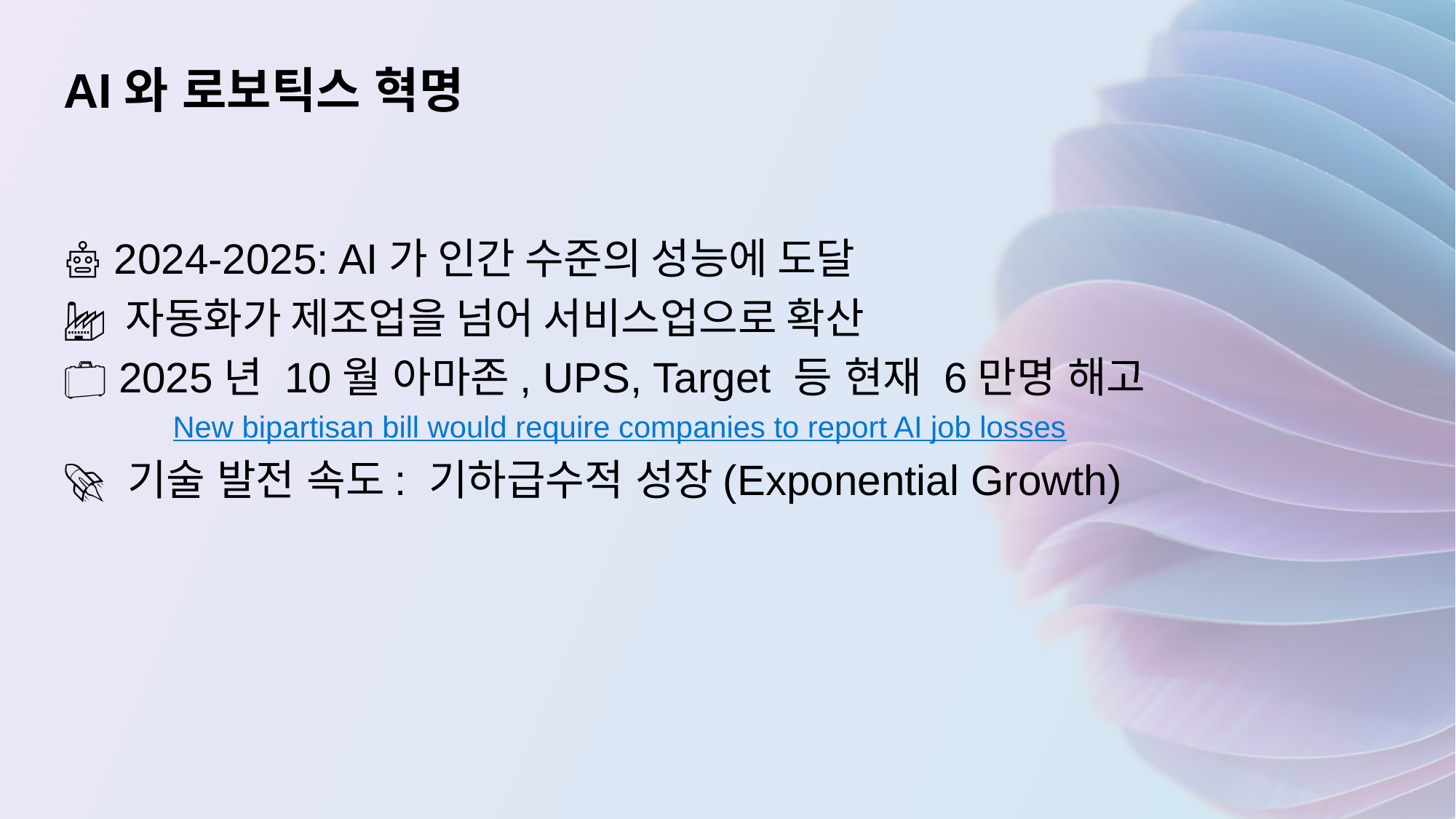

AI와 로보틱스 혁명
🤖 2024-2025: AI가 인간 수준의 성능에 도달
🏭 자동화가 제조업을 넘어 서비스업으로 확산
💼 2025년 10월 아마존, UPS, Target 등 현재 6만명 해고
	New bipartisan bill would require companies to report AI job losses
🚀 기술 발전 속도: 기하급수적 성장(Exponential Growth)